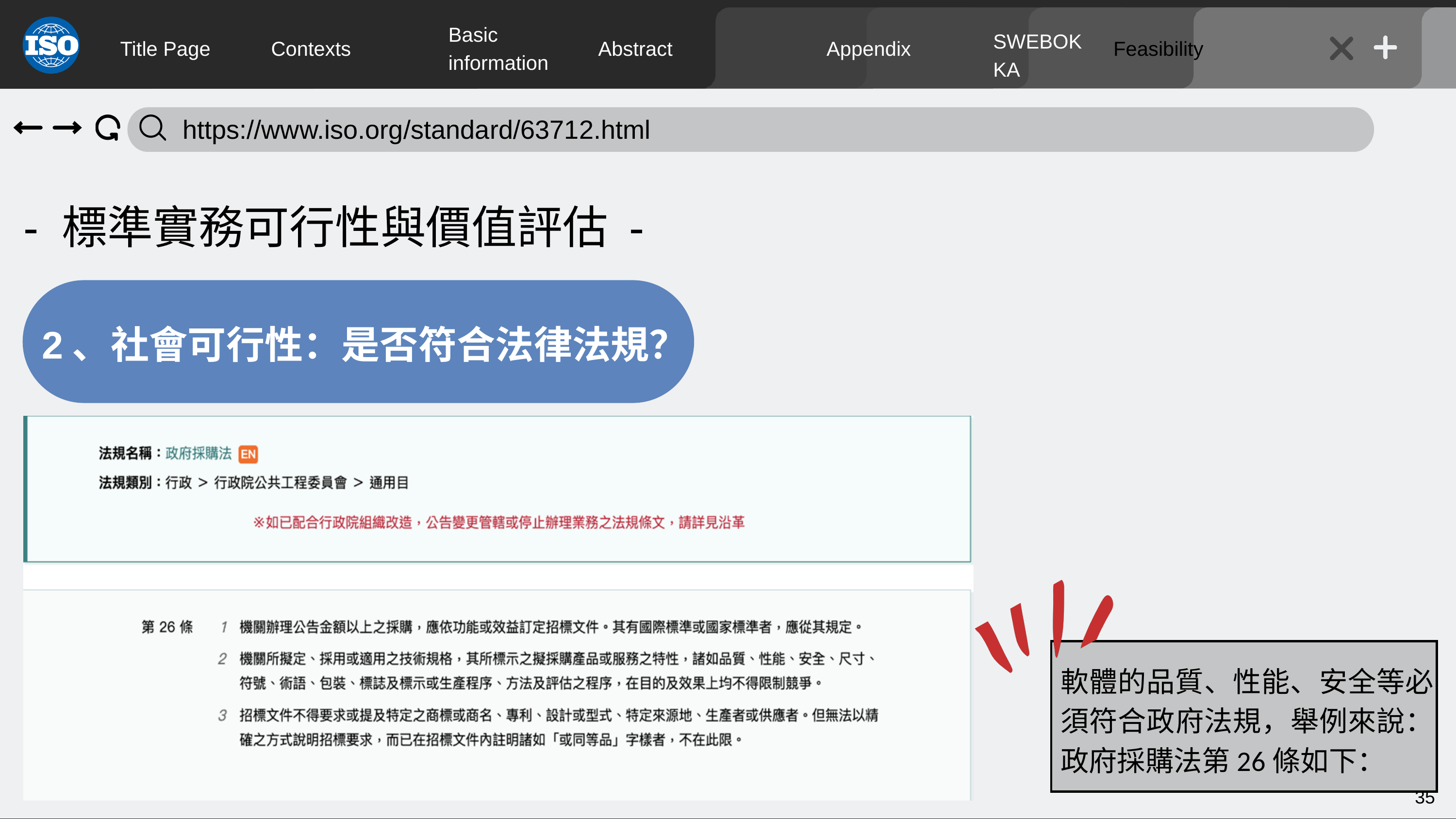

Basic
information

SWEBOK KA
Title Page
Contexts
Abstract
Appendix
Feasibility

       https://www.iso.org/standard/63712.html

- 標準實務可行性與價值評估 -

2、社會可行性：是否符合法律法規？

軟體的品質、性能、安全等必須符合政府法規，舉例來說：政府採購法第26條如下：
35